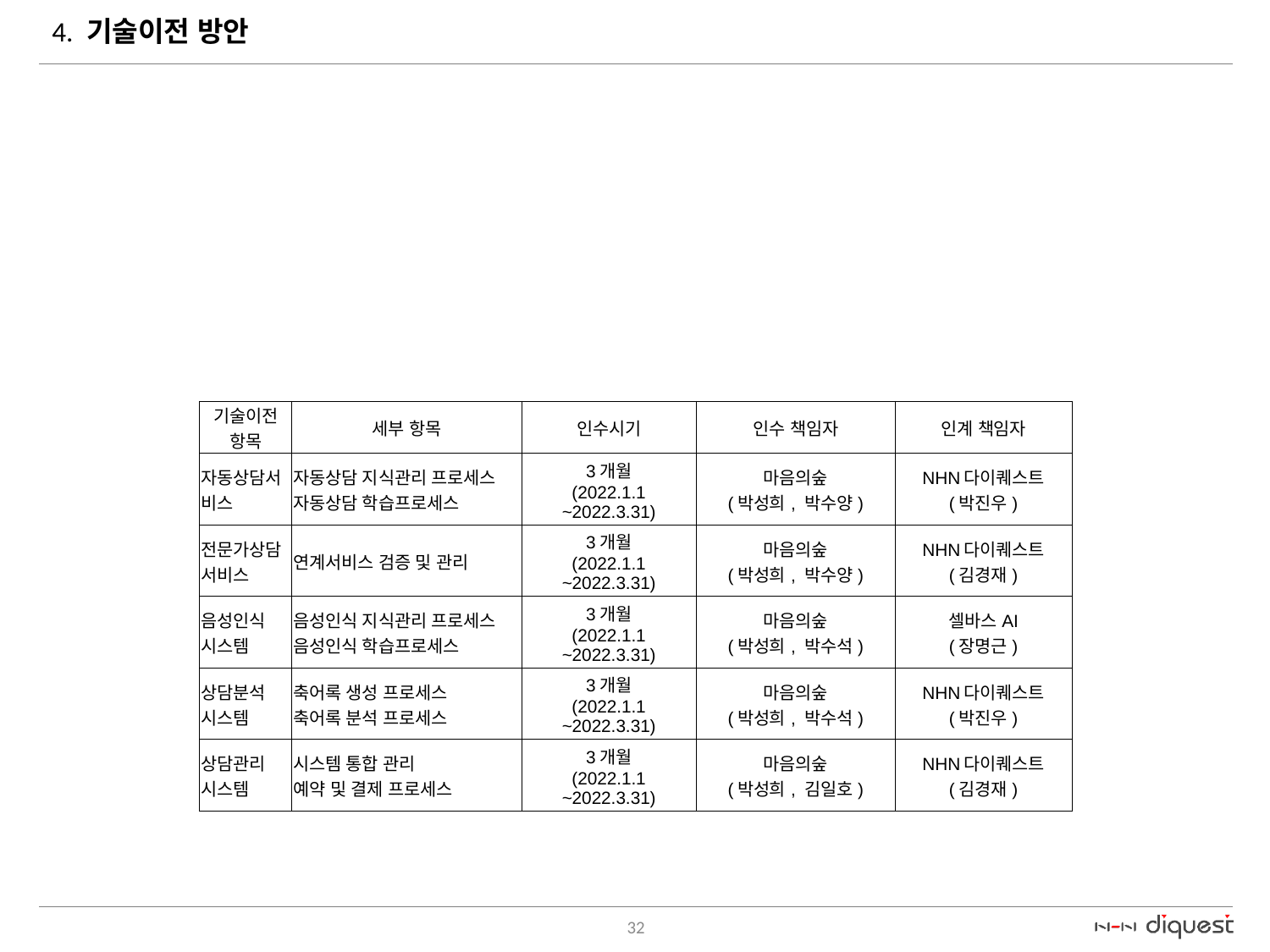

# 4. 기술이전 방안

| 기술이전 항목 | 세부 항목 | 인수시기 | 인수 책임자 | 인계 책임자 |
| --- | --- | --- | --- | --- |
| 자동상담서비스 | 자동상담 지식관리 프로세스 자동상담 학습프로세스 | 3개월 (2022.1.1 ~2022.3.31) | 마음의숲 (박성희, 박수양) | NHN다이퀘스트 (박진우) |
| 전문가상담 서비스 | 연계서비스 검증 및 관리 | 3개월 (2022.1.1 ~2022.3.31) | 마음의숲 (박성희, 박수양) | NHN다이퀘스트 (김경재) |
| 음성인식 시스템 | 음성인식 지식관리 프로세스 음성인식 학습프로세스 | 3개월 (2022.1.1 ~2022.3.31) | 마음의숲 (박성희, 박수석) | 셀바스AI (장명근) |
| 상담분석 시스템 | 축어록 생성 프로세스 축어록 분석 프로세스 | 3개월 (2022.1.1 ~2022.3.31) | 마음의숲 (박성희, 박수석) | NHN다이퀘스트 (박진우) |
| 상담관리 시스템 | 시스템 통합 관리 예약 및 결제 프로세스 | 3개월 (2022.1.1 ~2022.3.31) | 마음의숲 (박성희, 김일호) | NHN다이퀘스트 (김경재) |
32